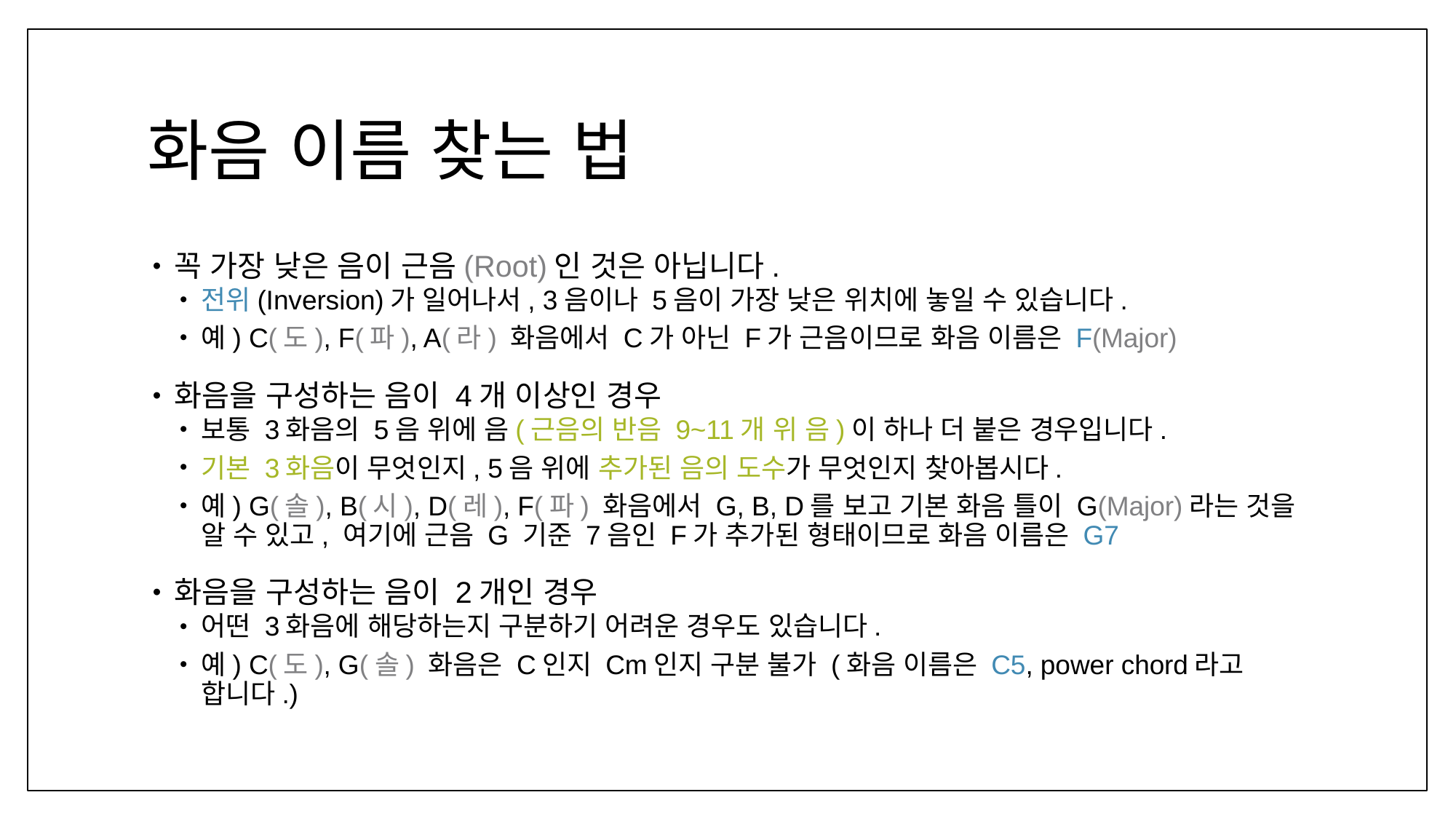

# 화음 이름 찾는 법
꼭 가장 낮은 음이 근음(Root)인 것은 아닙니다.
전위(Inversion)가 일어나서, 3음이나 5음이 가장 낮은 위치에 놓일 수 있습니다.
예) C(도), F(파), A(라) 화음에서 C가 아닌 F가 근음이므로 화음 이름은 F(Major)
화음을 구성하는 음이 4개 이상인 경우
보통 3화음의 5음 위에 음(근음의 반음 9~11개 위 음)이 하나 더 붙은 경우입니다.
기본 3화음이 무엇인지, 5음 위에 추가된 음의 도수가 무엇인지 찾아봅시다.
예) G(솔), B(시), D(레), F(파) 화음에서 G, B, D를 보고 기본 화음 틀이 G(Major)라는 것을
알 수 있고, 여기에 근음 G 기준 7음인 F가 추가된 형태이므로 화음 이름은 G7
화음을 구성하는 음이 2개인 경우
어떤 3화음에 해당하는지 구분하기 어려운 경우도 있습니다.
예) C(도), G(솔) 화음은 C인지 Cm인지 구분 불가 (화음 이름은 C5, power chord라고 합니다.)